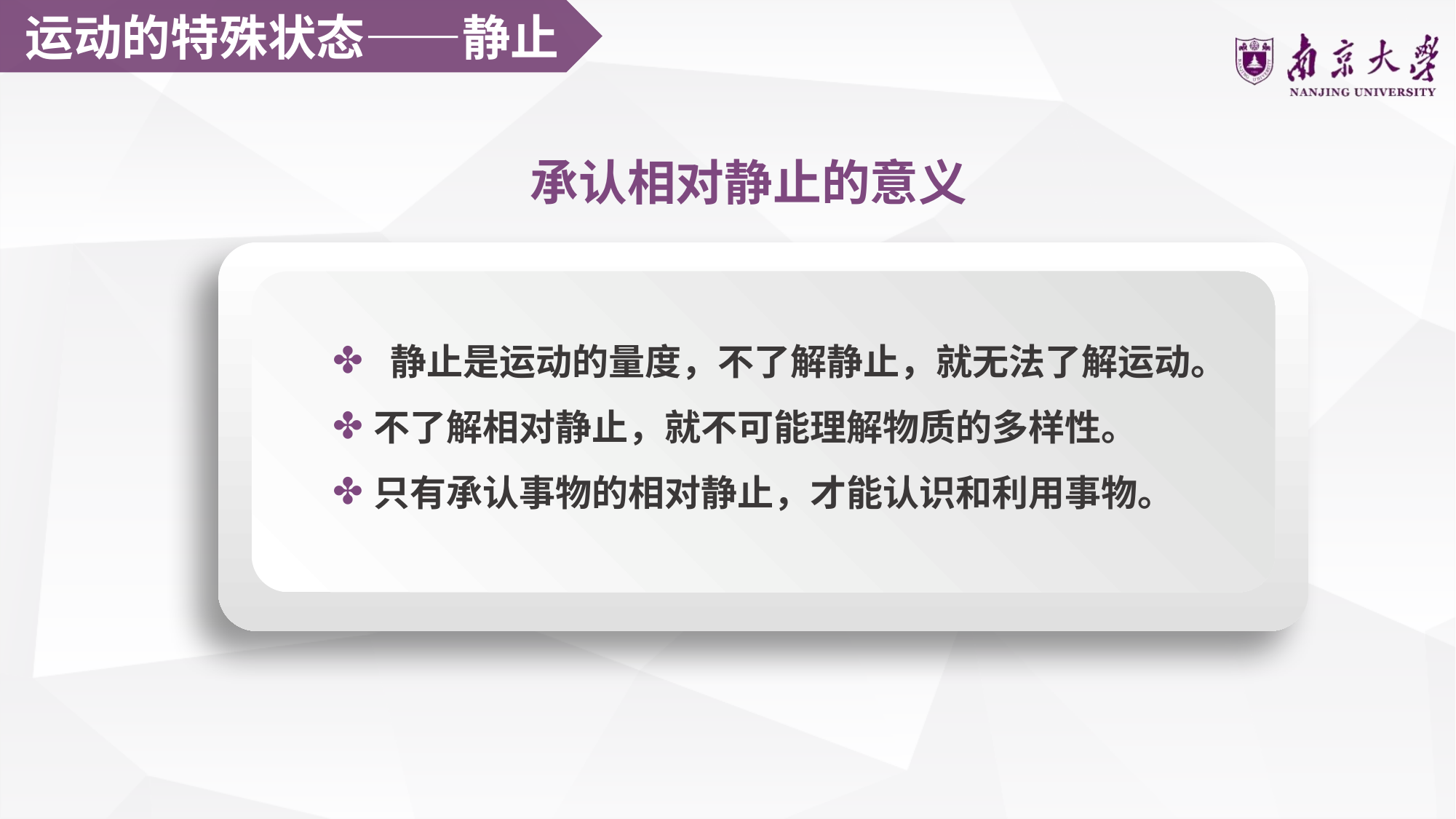

运动的特殊状态——静止

承认相对静止的意义

 静止是运动的量度，不了解静止，就无法了解运动。
不了解相对静止，就不可能理解物质的多样性。
只有承认事物的相对静止，才能认识和利用事物。